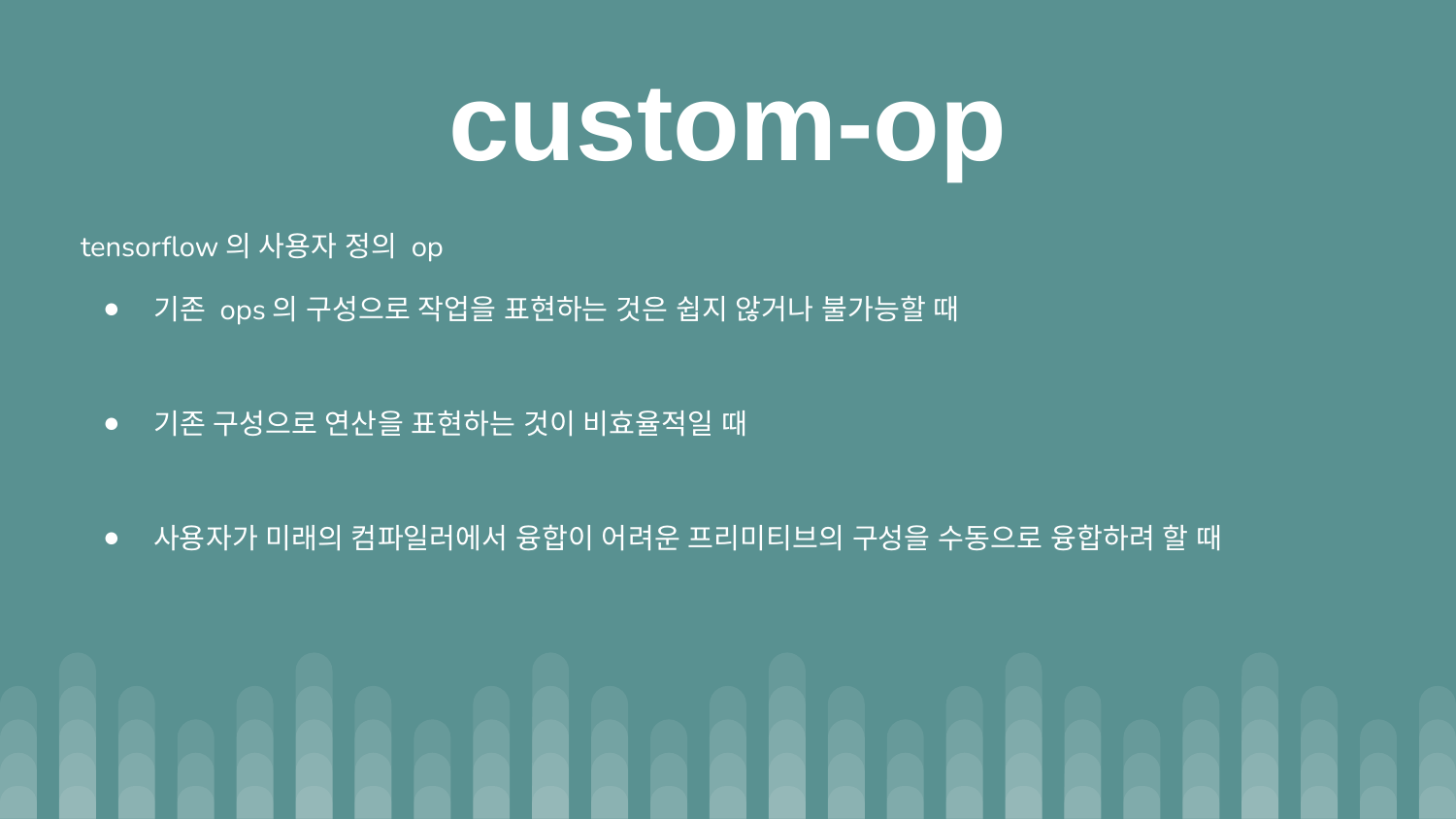

# custom-op
tensorflow의 사용자 정의 op
기존 ops의 구성으로 작업을 표현하는 것은 쉽지 않거나 불가능할 때

기존 구성으로 연산을 표현하는 것이 비효율적일 때

사용자가 미래의 컴파일러에서 융합이 어려운 프리미티브의 구성을 수동으로 융합하려 할 때